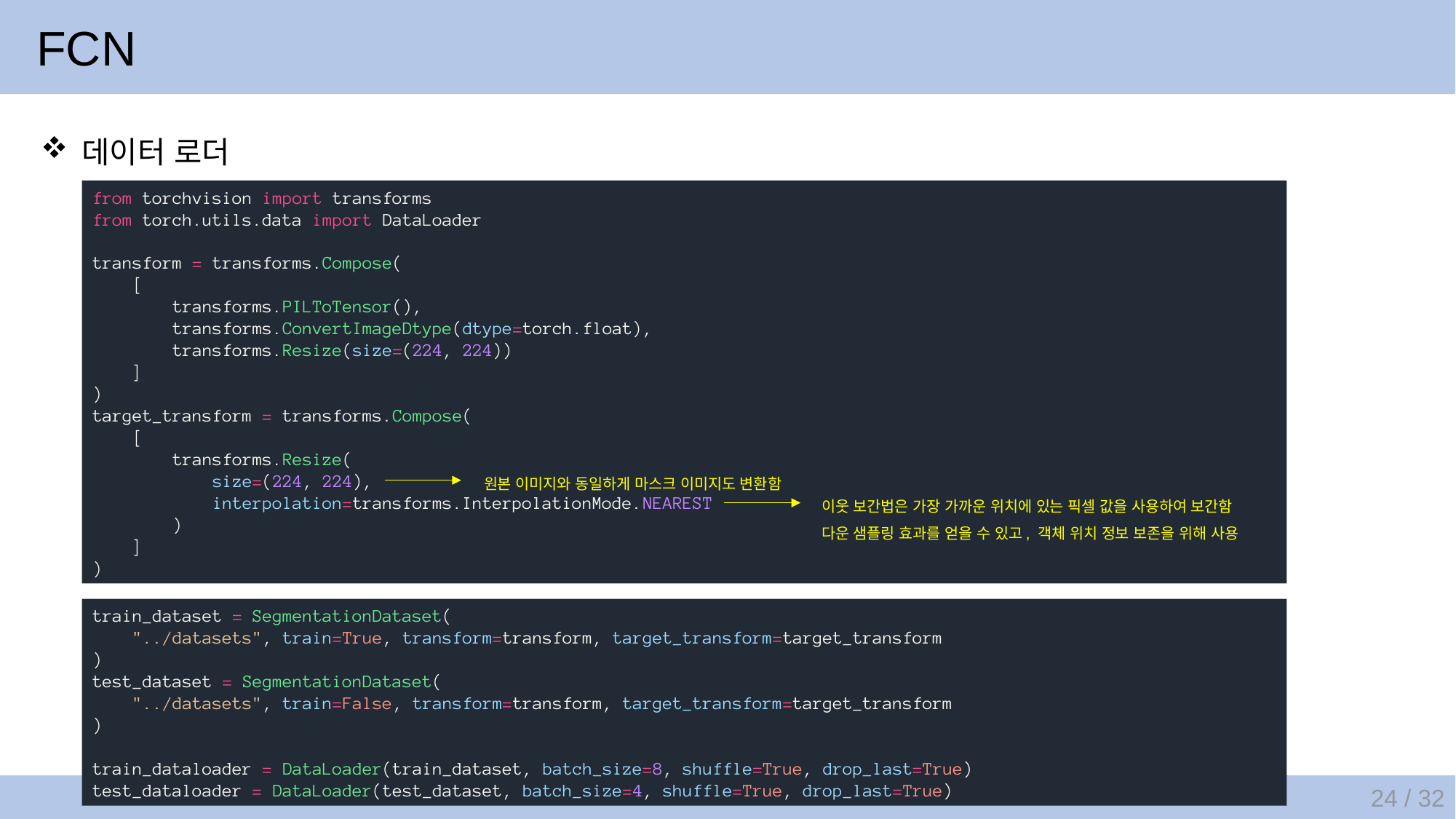

FCN
데이터 로더
from torchvision import transforms
from torch.utils.data import DataLoader
transform = transforms.Compose(
    [
        transforms.PILToTensor(),
        transforms.ConvertImageDtype(dtype=torch.float),
        transforms.Resize(size=(224, 224))
    ]
)
target_transform = transforms.Compose(
    [
        transforms.Resize(
            size=(224, 224),
            interpolation=transforms.InterpolationMode.NEAREST
        )
    ]
)
원본 이미지와 동일하게 마스크 이미지도 변환함
이웃 보간법은 가장 가까운 위치에 있는 픽셀 값을 사용하여 보간함
다운 샘플링 효과를 얻을 수 있고, 객체 위치 정보 보존을 위해 사용
train_dataset = SegmentationDataset(
    "../datasets", train=True, transform=transform, target_transform=target_transform
)
test_dataset = SegmentationDataset(
    "../datasets", train=False, transform=transform, target_transform=target_transform
)
train_dataloader = DataLoader(train_dataset, batch_size=8, shuffle=True, drop_last=True)
test_dataloader = DataLoader(test_dataset, batch_size=4, shuffle=True, drop_last=True)
24 / 32